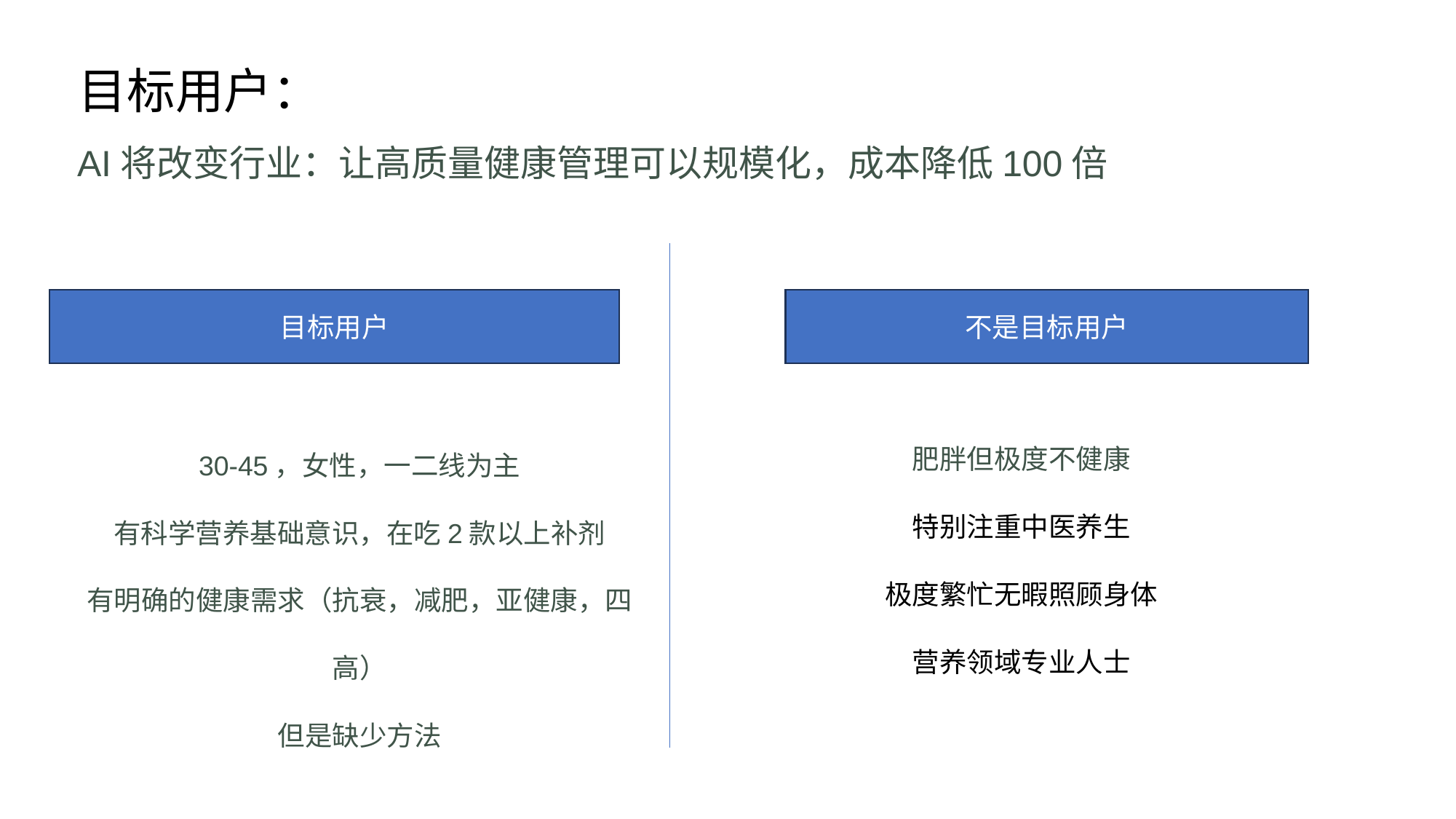

目标用户：
AI将改变行业：让高质量健康管理可以规模化，成本降低100倍
目标用户
不是目标用户
肥胖但极度不健康
特别注重中医养生
极度繁忙无暇照顾身体
营养领域专业人士
30-45，女性，一二线为主
有科学营养基础意识，在吃2款以上补剂
有明确的健康需求（抗衰，减肥，亚健康，四高）
但是缺少方法